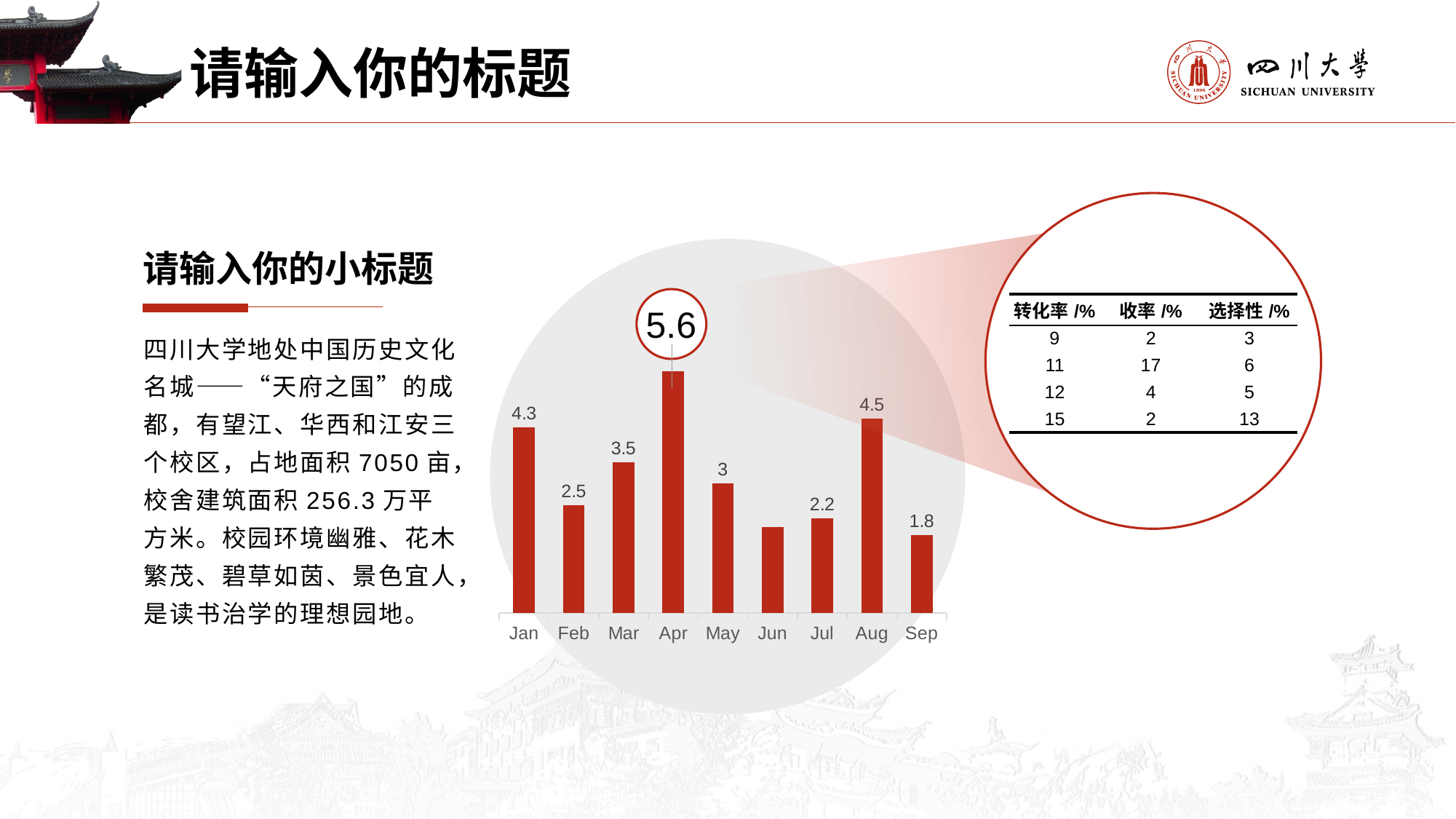

请输入你的标题

请输入你的小标题
四川大学地处中国历史文化名城——“天府之国”的成都，有望江、华西和江安三个校区，占地面积7050亩，校舍建筑面积256.3万平方米。校园环境幽雅、花木繁茂、碧草如茵、景色宜人，是读书治学的理想园地。

| 转化率/% | 收率/% | 选择性/% |
| --- | --- | --- |
| 9 | 2 | 3 |
| 11 | 17 | 6 |
| 12 | 4 | 5 |
| 15 | 2 | 13 |
5.6

### Chart

| Category | 系列 1 |
|---|---|
| Jan | 4.3 |
| Feb | 2.5 |
| Mar | 3.5 |
| Apr | 5.6 |
| May | 3.0 |
| Jun | 2.0 |
| Jul | 2.2 |
| Aug | 4.5 |
| Sep | 1.8 |